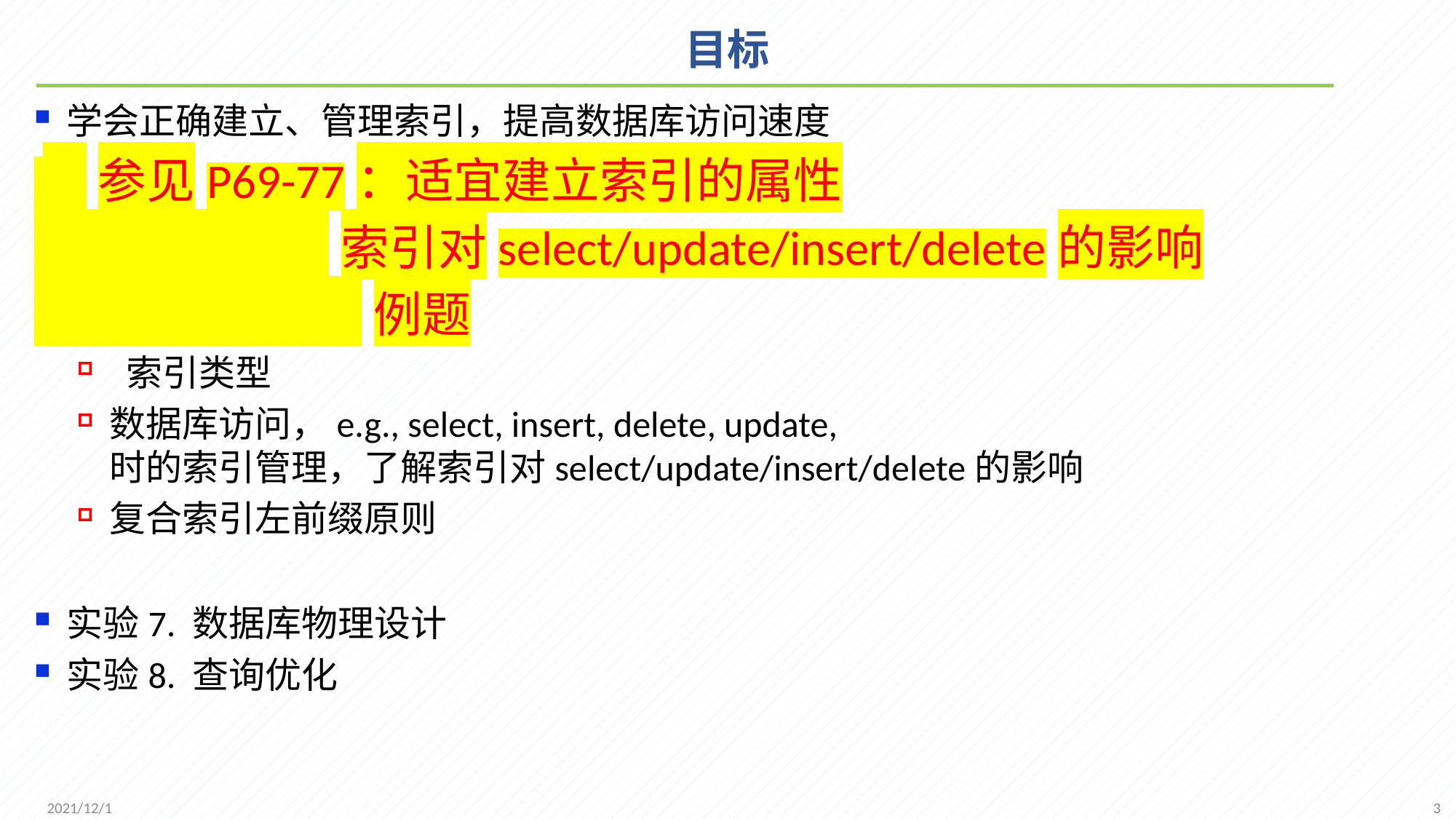

# 目标
学会正确建立、管理索引，提高数据库访问速度
     参见P69-77：适宜建立索引的属性
                           索引对select/update/insert/delete的影响
                              例题
 索引类型
数据库访问，e.g., select, insert, delete, update, 时的索引管理，了解索引对select/update/insert/delete的影响
复合索引左前缀原则

实验7. 数据库物理设计
实验8. 查询优化
3
2021/12/1